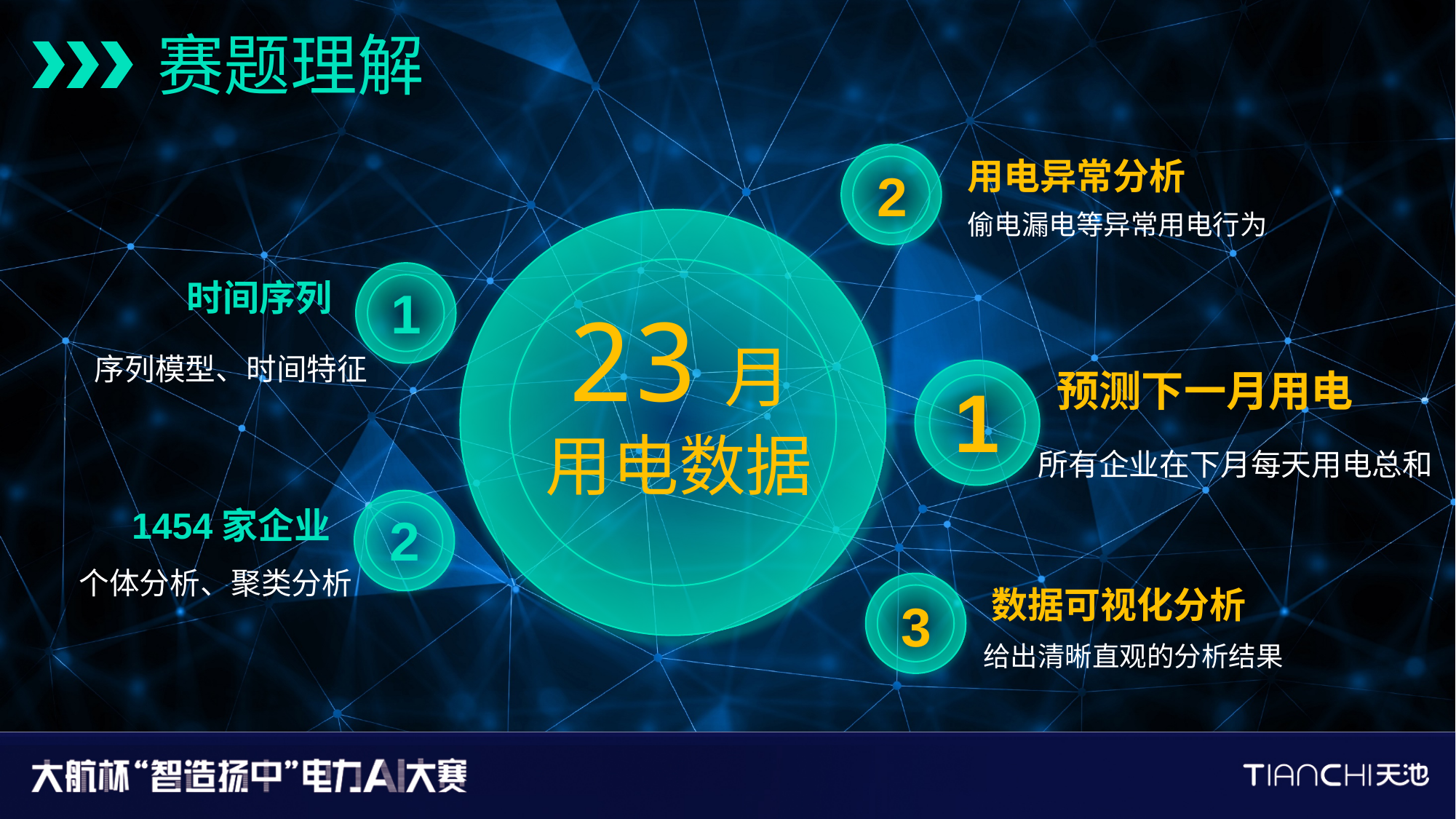

赛题理解

2
用电异常分析
偷电漏电等异常用电行为

1
时间序列
序列模型、时间特征
23月
用电数据

1
预测下一月用电
所有企业在下月每天用电总和

1454家企业
个体分析、聚类分析
2

数据可视化分析
给出清晰直观的分析结果
3